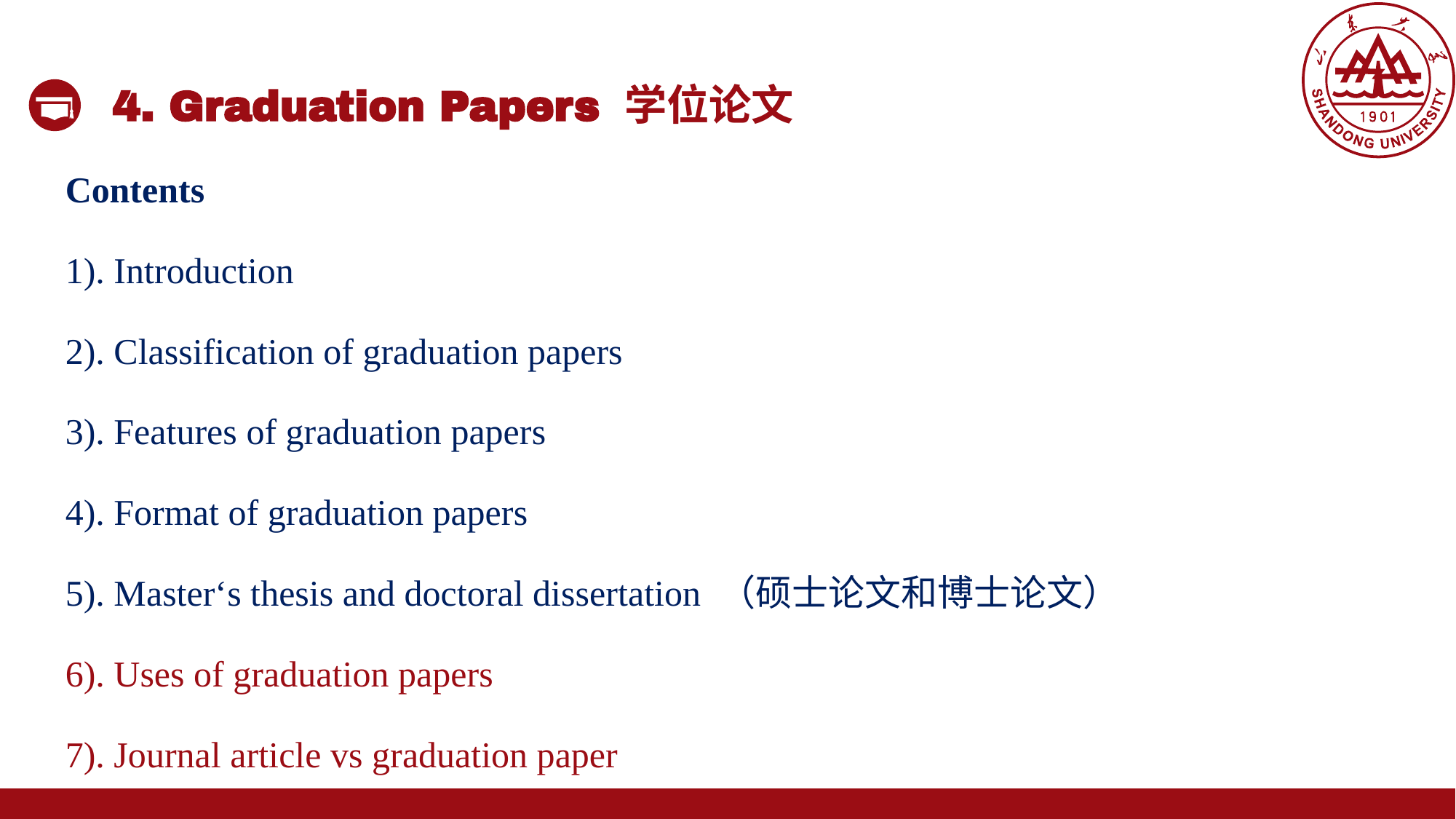

4. Graduation Papers 学位论文

Contents
1). Introduction
2). Classification of graduation papers
3). Features of graduation papers
4). Format of graduation papers
5). Master‘s thesis and doctoral dissertation （硕士论文和博士论文）
6). Uses of graduation papers
7). Journal article vs graduation paper